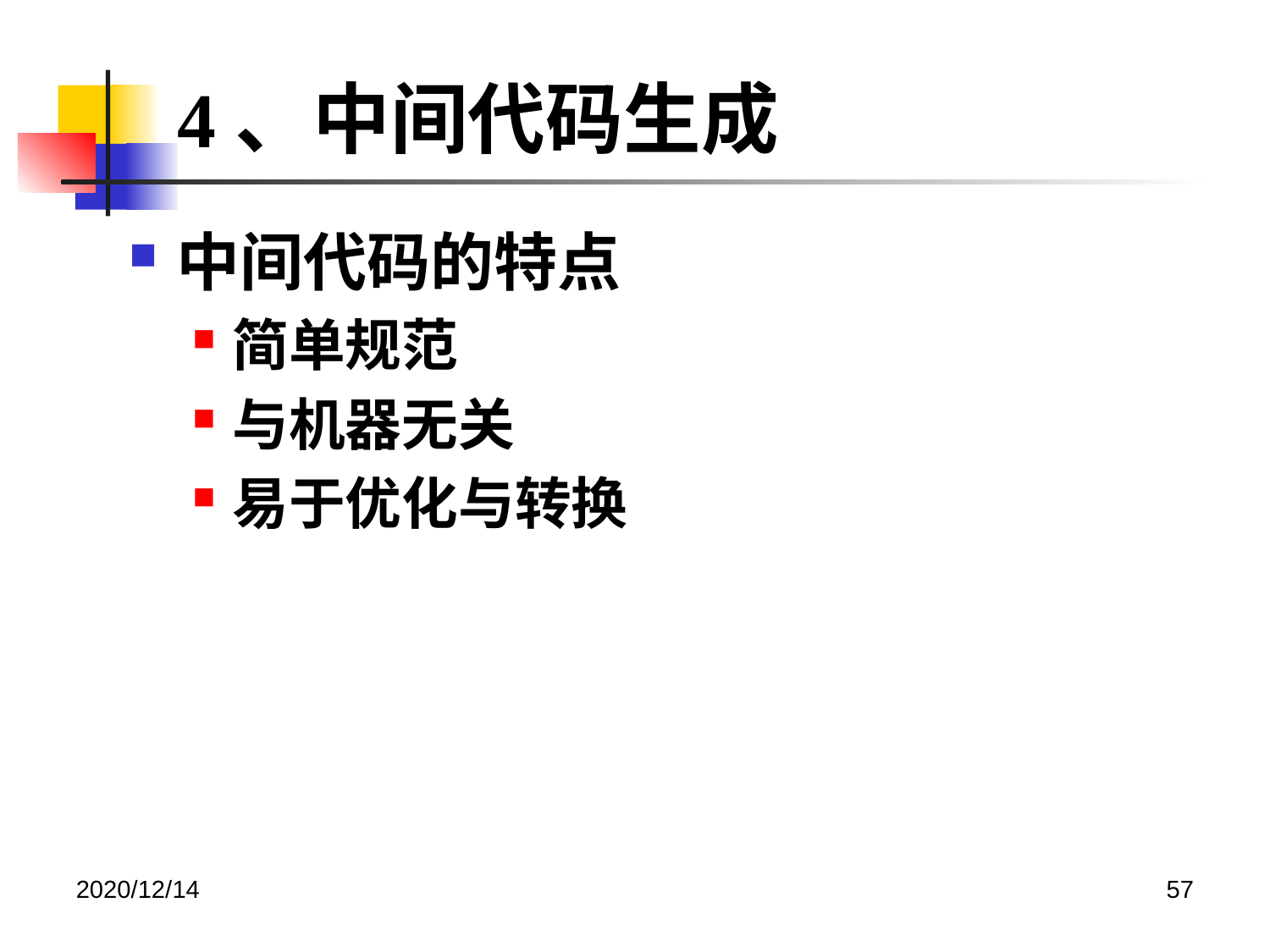

4、中间代码生成
中间代码的特点
简单规范
与机器无关
易于优化与转换
2020/12/14
57